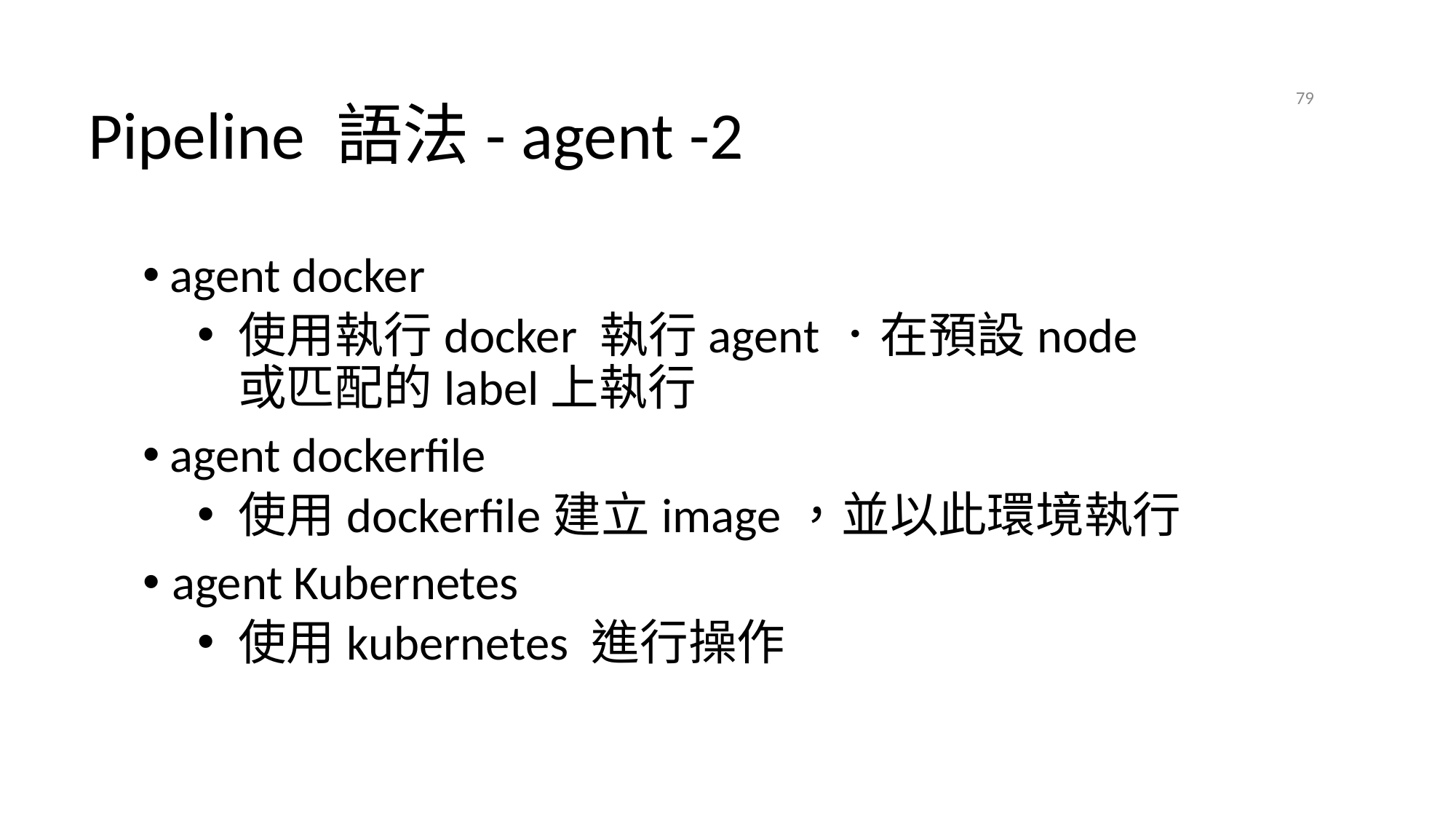

# Pipeline 語法- agent -2
79
agent docker
使用執行docker 執行agent．在預設node 或匹配的label上執行
agent dockerfile
使用dockerfile建立image，並以此環境執行
agent Kubernetes
使用kubernetes 進行操作